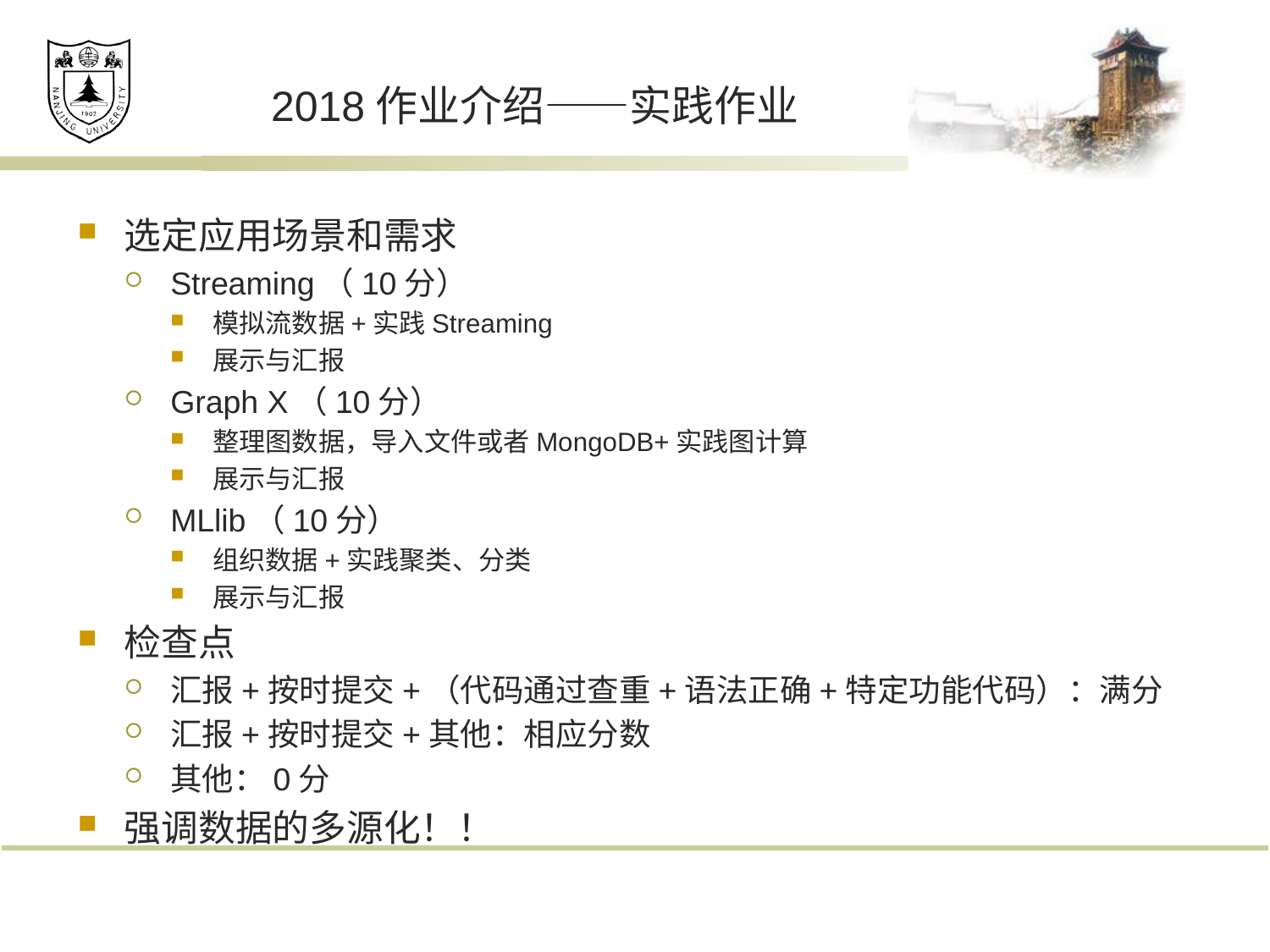

# 2018作业介绍——实践作业
选定应用场景和需求
Streaming（10分）
模拟流数据+实践Streaming
展示与汇报
Graph X（10分）
整理图数据，导入文件或者MongoDB+实践图计算
展示与汇报
MLlib（10分）
组织数据+实践聚类、分类
展示与汇报
检查点
汇报+按时提交+（代码通过查重+语法正确+特定功能代码）：满分
汇报+按时提交+其他：相应分数
其他：0分
强调数据的多源化！！